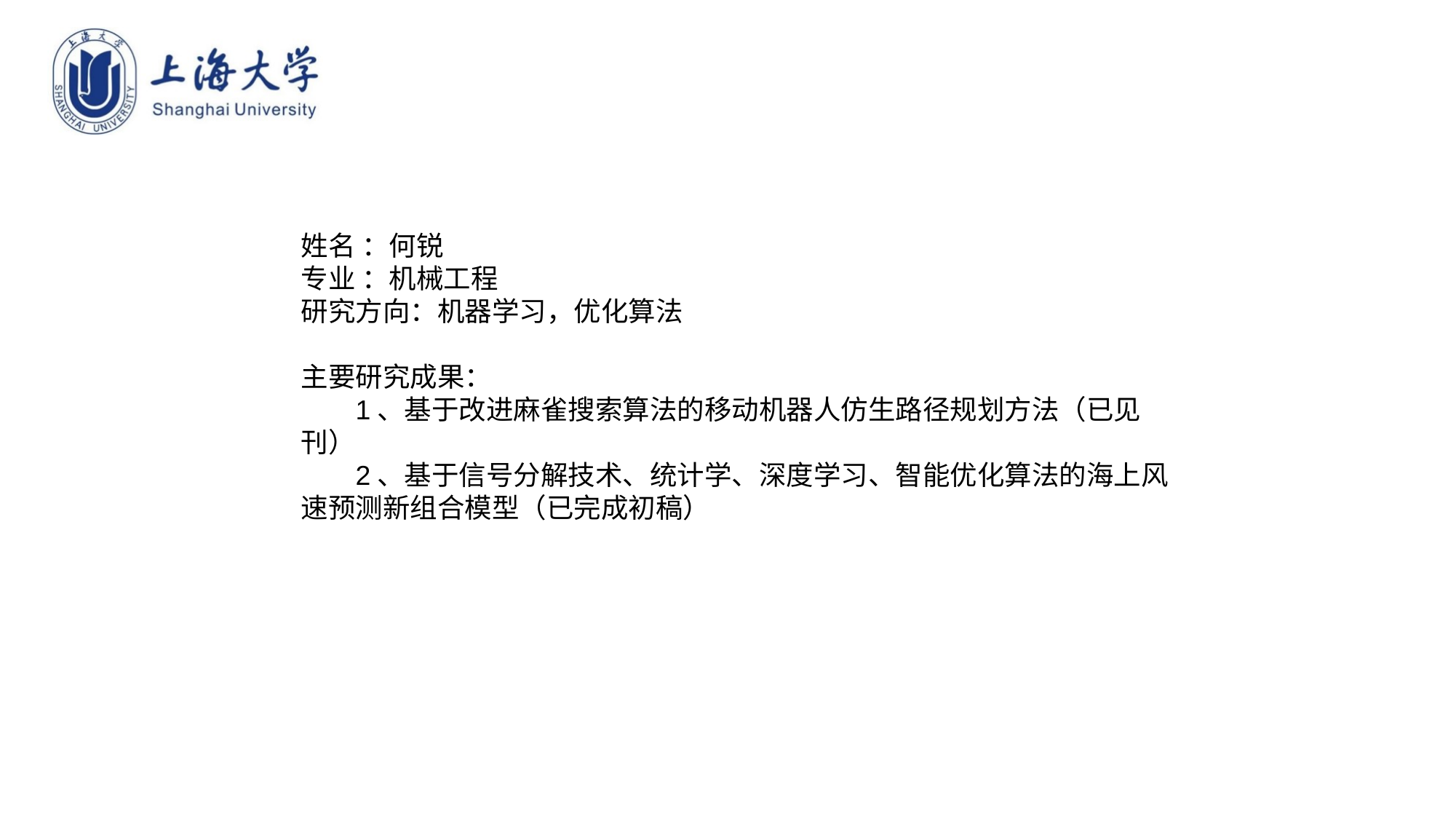

姓名 ：何锐
专业 ：机械工程
研究方向：机器学习，优化算法

主要研究成果：
1、基于改进麻雀搜索算法的移动机器人仿生路径规划方法（已见刊）
2、基于信号分解技术、统计学、深度学习、智能优化算法的海上风速预测新组合模型（已完成初稿）